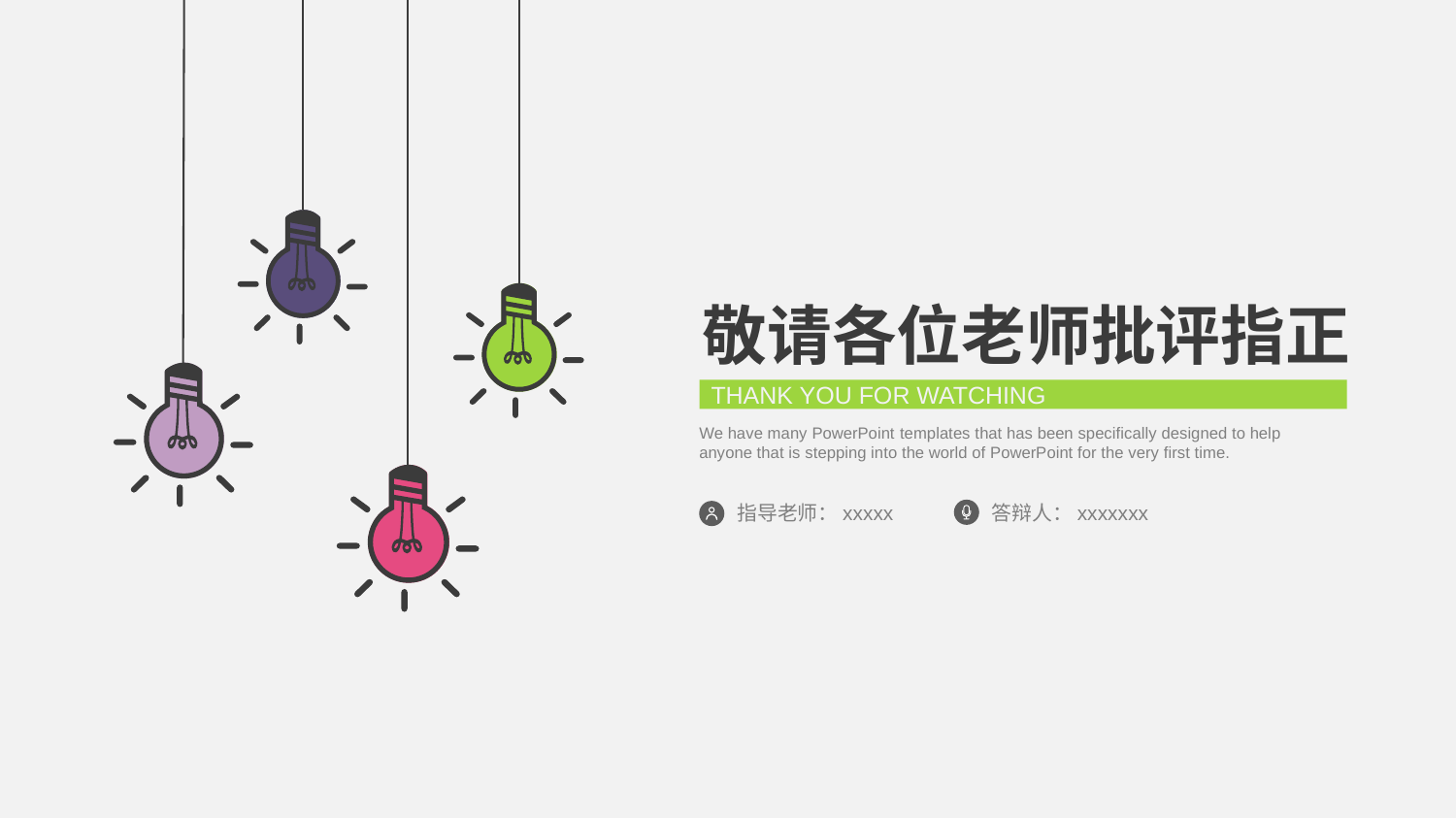

敬请各位老师批评指正
THANK YOU FOR WATCHING
We have many PowerPoint templates that has been specifically designed to help anyone that is stepping into the world of PowerPoint for the very first time.
指导老师：xxxxx
答辩人：xxxxxxx